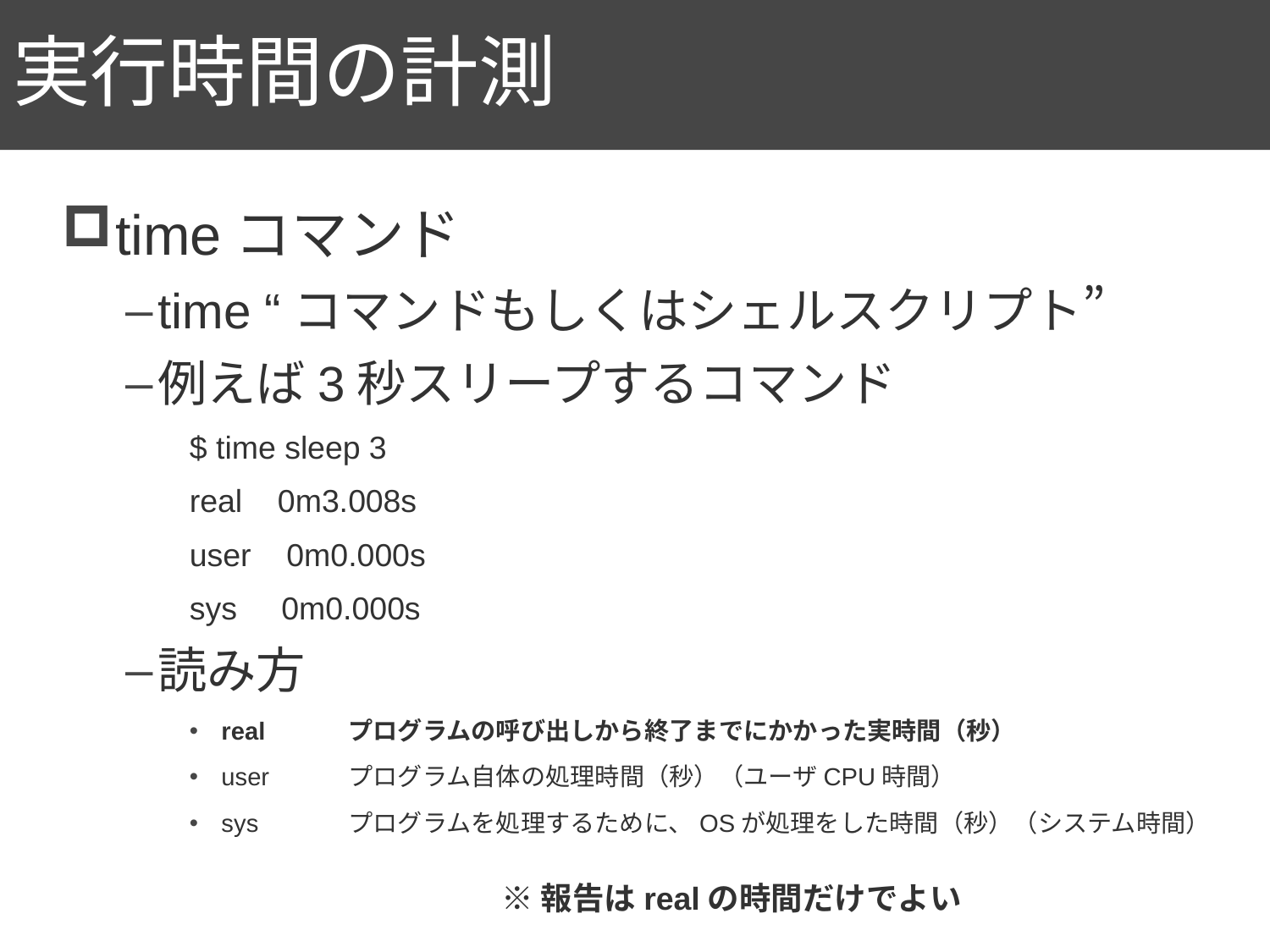

# 実行時間の計測
93
timeコマンド
time “コマンドもしくはシェルスクリプト”
例えば3秒スリープするコマンド
$ time sleep 3
real    0m3.008s
user    0m0.000s
sys     0m0.000s
読み方
real	プログラムの呼び出しから終了までにかかった実時間（秒）
user	プログラム自体の処理時間（秒）（ユーザCPU時間）
sys	プログラムを処理するために、OSが処理をした時間（秒）（システム時間）
※報告はrealの時間だけでよい